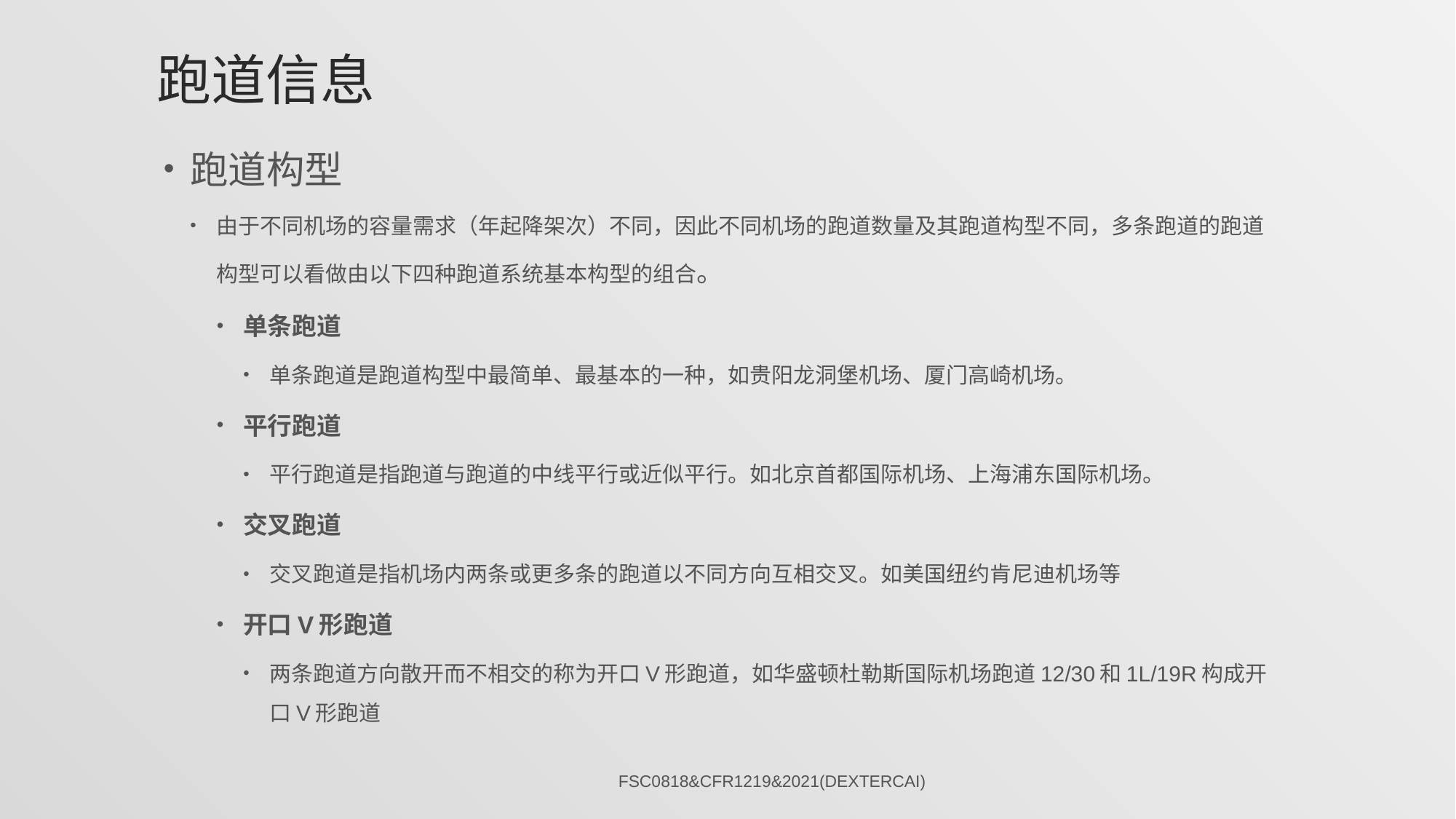

# 跑道信息
跑道构型
由于不同机场的容量需求（年起降架次）不同，因此不同机场的跑道数量及其跑道构型不同，多条跑道的跑道构型可以看做由以下四种跑道系统基本构型的组合。
单条跑道
单条跑道是跑道构型中最简单、最基本的一种，如贵阳龙洞堡机场、厦门高崎机场。
平行跑道
平行跑道是指跑道与跑道的中线平行或近似平行。如北京首都国际机场、上海浦东国际机场。
交叉跑道
交叉跑道是指机场内两条或更多条的跑道以不同方向互相交叉。如美国纽约肯尼迪机场等
开口V形跑道
两条跑道方向散开而不相交的称为开口V形跑道，如华盛顿杜勒斯国际机场跑道12/30和1L/19R构成开口V形跑道
FSC0818&CFR1219&2021(DexterCai)